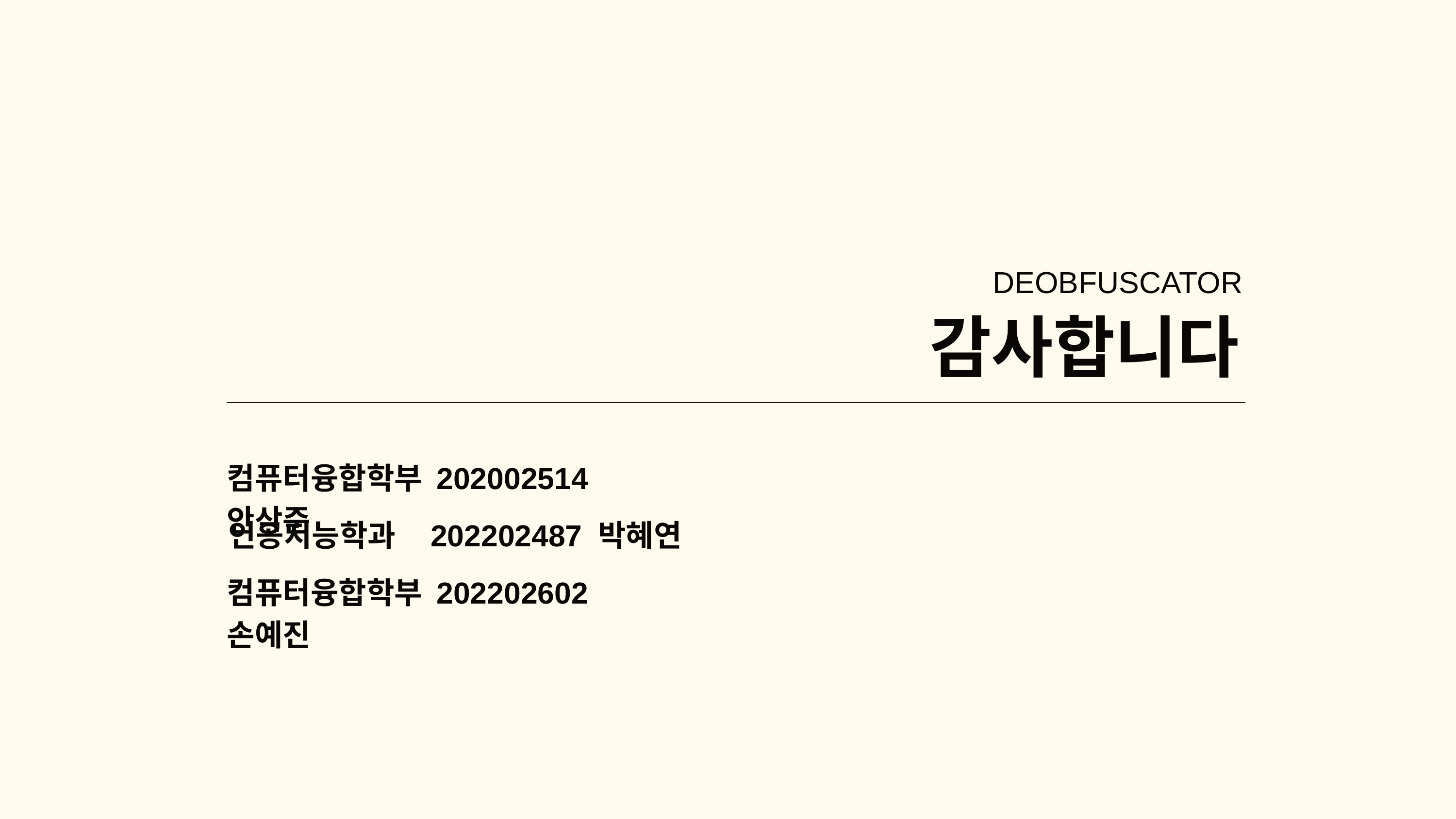

DEOBFUSCATOR
감사합니다

컴퓨터융합학부 202002514 안상준
인공지능학과    202202487 박혜연
컴퓨터융합학부 202202602 손예진